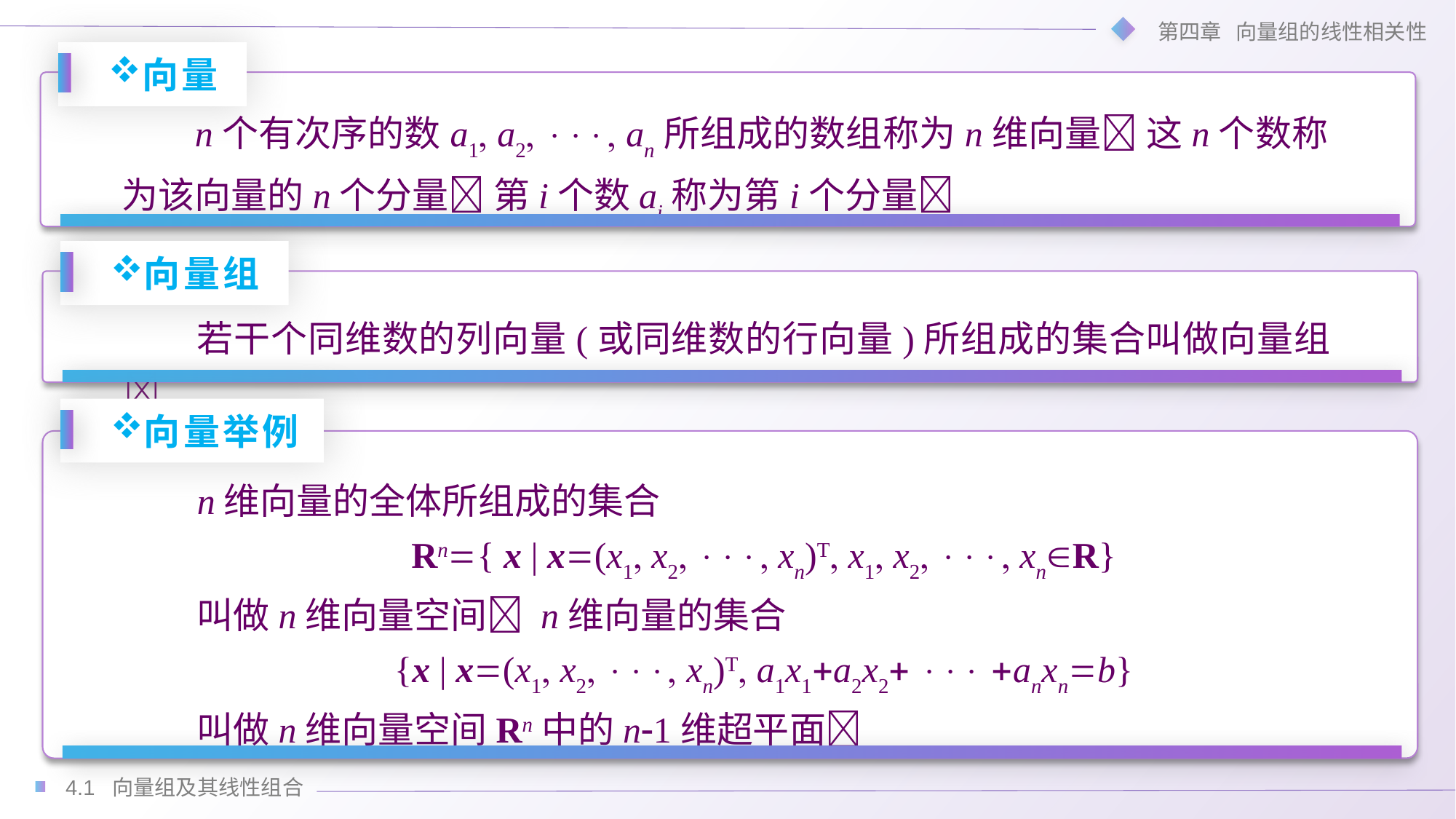

向量

n个有次序的数a1, a2, ⋅⋅⋅, an所组成的数组称为n维向量, 这n个数称为该向量的n个分量, 第i个数ai称为第i个分量.

向量组

若干个同维数的列向量(或同维数的行向量)所组成的集合叫做向量组.

向量举例

n维向量的全体所组成的集合
Rn={ x | x=(x1, x2, ⋅⋅⋅, xn)T, x1, x2, ⋅⋅⋅, xn∈R}
叫做n维向量空间. n维向量的集合
{x | x=(x1, x2, ⋅⋅⋅, xn)T, a1x1+a2x2+ ⋅⋅⋅ +anxn=b}
叫做n维向量空间Rn中的n−1维超平面.